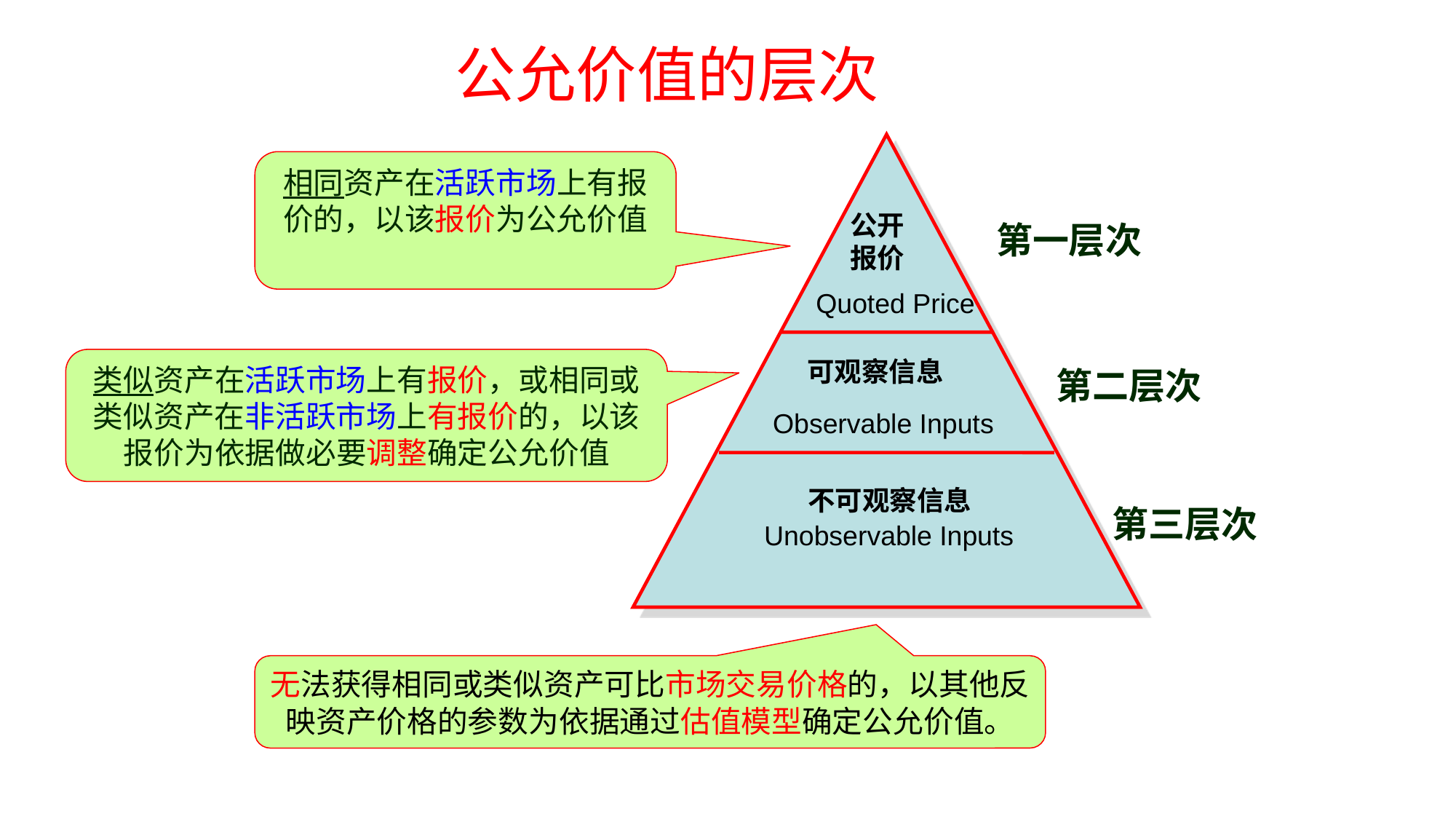

公允价值的层次

相同资产在活跃市场上有报价的，以该报价为公允价值

公开报价
Quoted Price
第一层次

类似资产在活跃市场上有报价，或相同或类似资产在非活跃市场上有报价的，以该报价为依据做必要调整确定公允价值
可观察信息
Observable Inputs
第二层次

      不可观察信息
Unobservable Inputs
第三层次
无法获得相同或类似资产可比市场交易价格的，以其他反映资产价格的参数为依据通过估值模型确定公允价值。